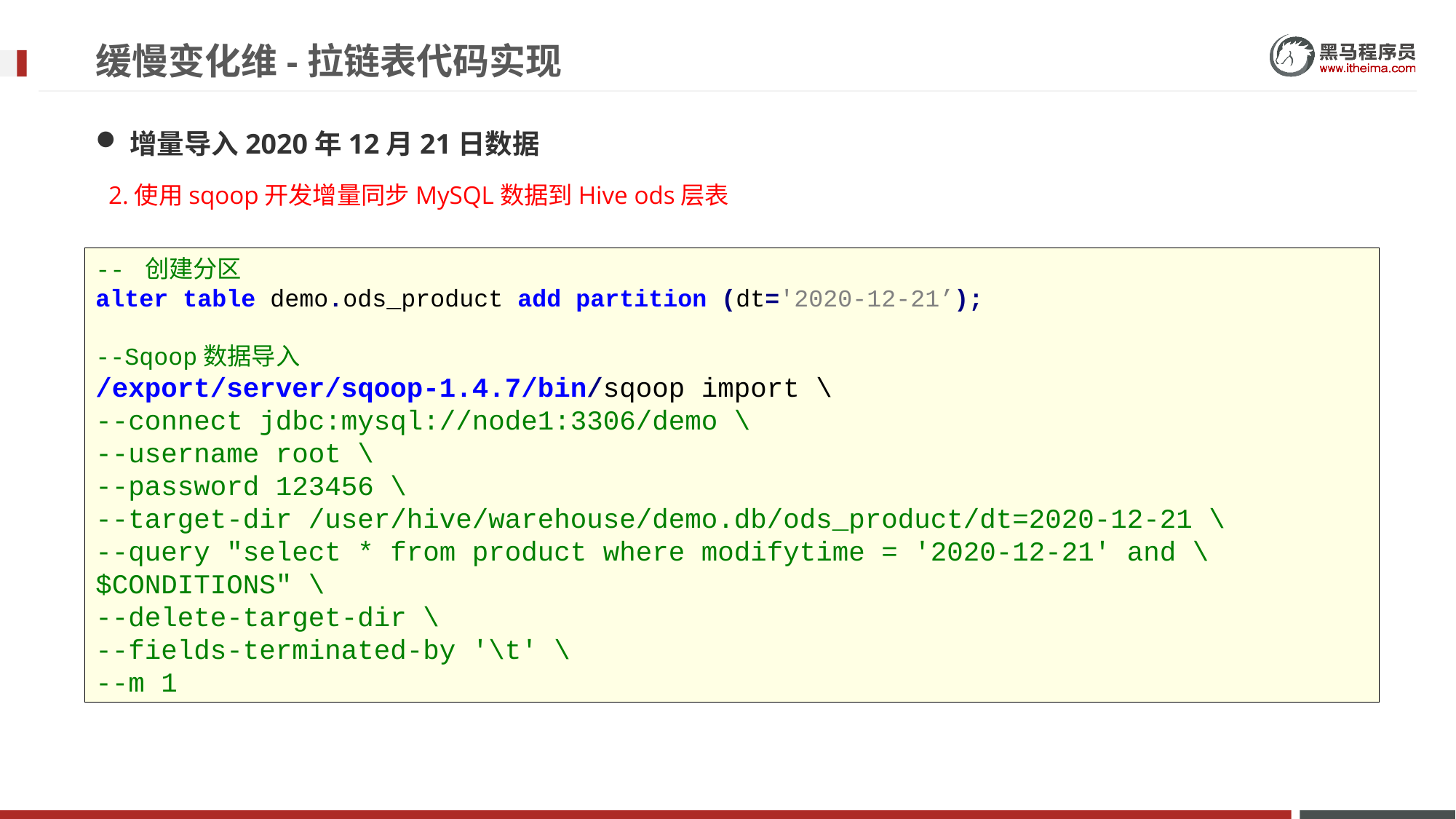

# 缓慢变化维-拉链表代码实现
增量导入2020年12月21日数据

2.使用sqoop开发增量同步MySQL数据到Hive ods层表
-- 创建分区
alter table demo.ods_product add partition (dt='2020-12-21’);

--Sqoop数据导入
/export/server/sqoop-1.4.7/bin/sqoop import \
--connect jdbc:mysql://node1:3306/demo \
--username root \
--password 123456 \
--target-dir /user/hive/warehouse/demo.db/ods_product/dt=2020-12-21 \
--query "select * from product where modifytime = '2020-12-21' and \$CONDITIONS" \
--delete-target-dir \
--fields-terminated-by '\t' \
--m 1